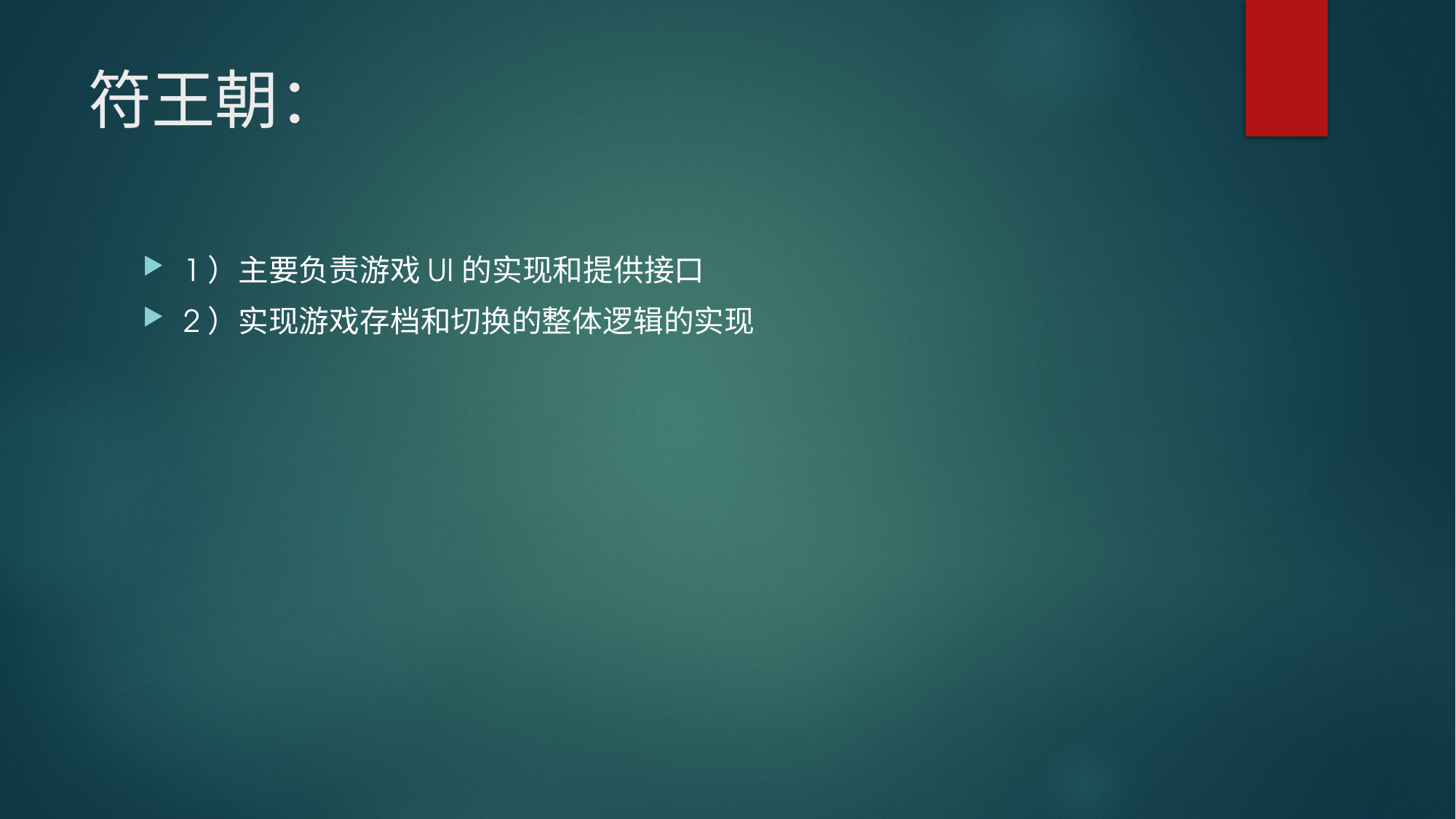

# 符王朝：
1）主要负责游戏UI的实现和提供接口
2）实现游戏存档和切换的整体逻辑的实现